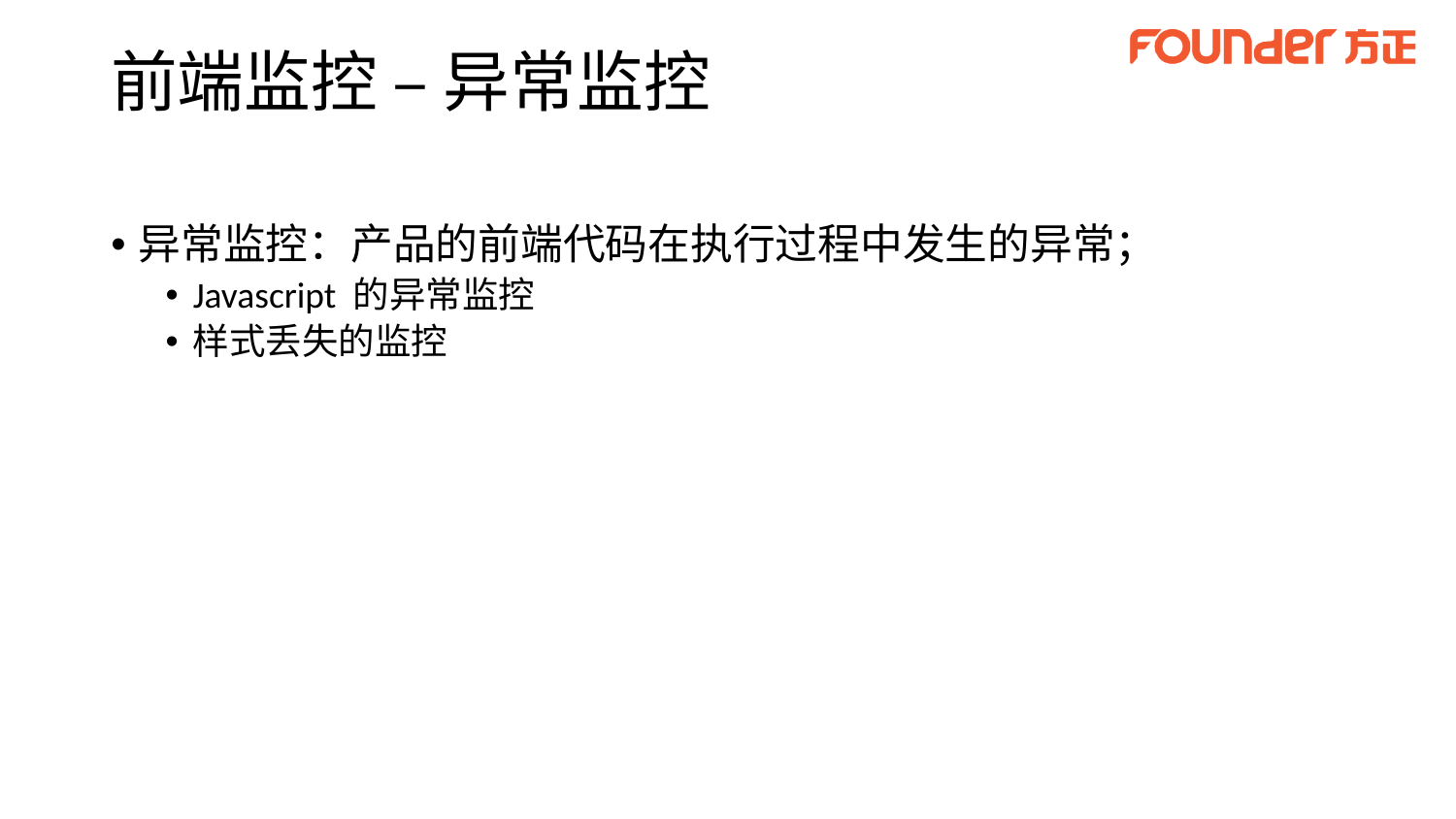

# 前端监控 – 异常监控
异常监控：产品的前端代码在执行过程中发生的异常；
Javascript 的异常监控
样式丢失的监控